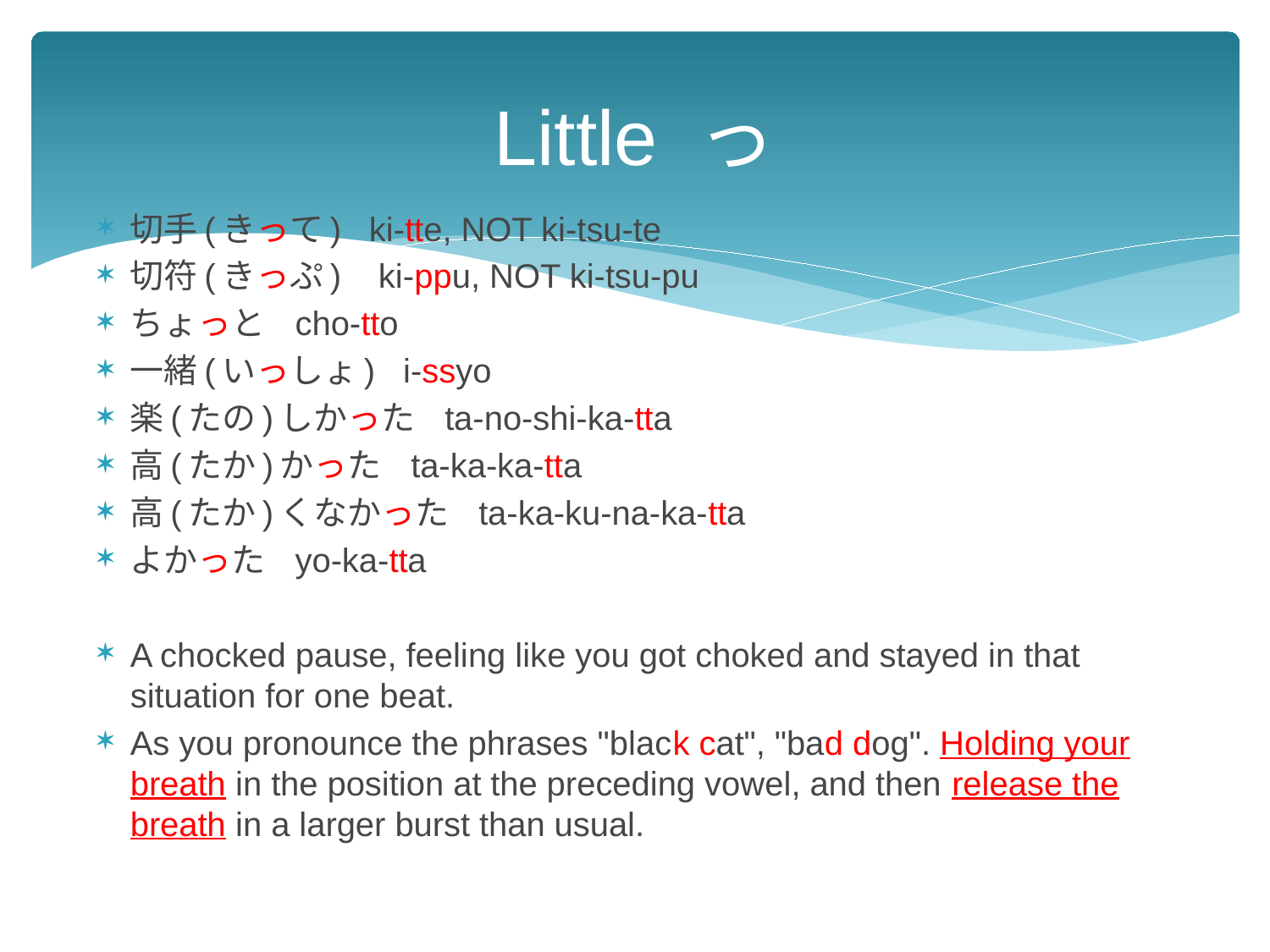

# Little っ
切手(きって)   ki-tte, NOT ki-tsu-te
切符(きっぷ)    ki-ppu, NOT ki-tsu-pu
ちょっと   cho-tto
一緒(いっしょ)   i-ssyo
楽(たの)しかった   ta-no-shi-ka-tta
高(たか)かった   ta-ka-ka-tta
高(たか)くなかった   ta-ka-ku-na-ka-tta
よかった   yo-ka-tta

A chocked pause, feeling like you got choked and stayed in that situation for one beat.
As you pronounce the phrases "black cat", "bad dog". Holding your breath in the position at the preceding vowel, and then release the breath in a larger burst than usual.